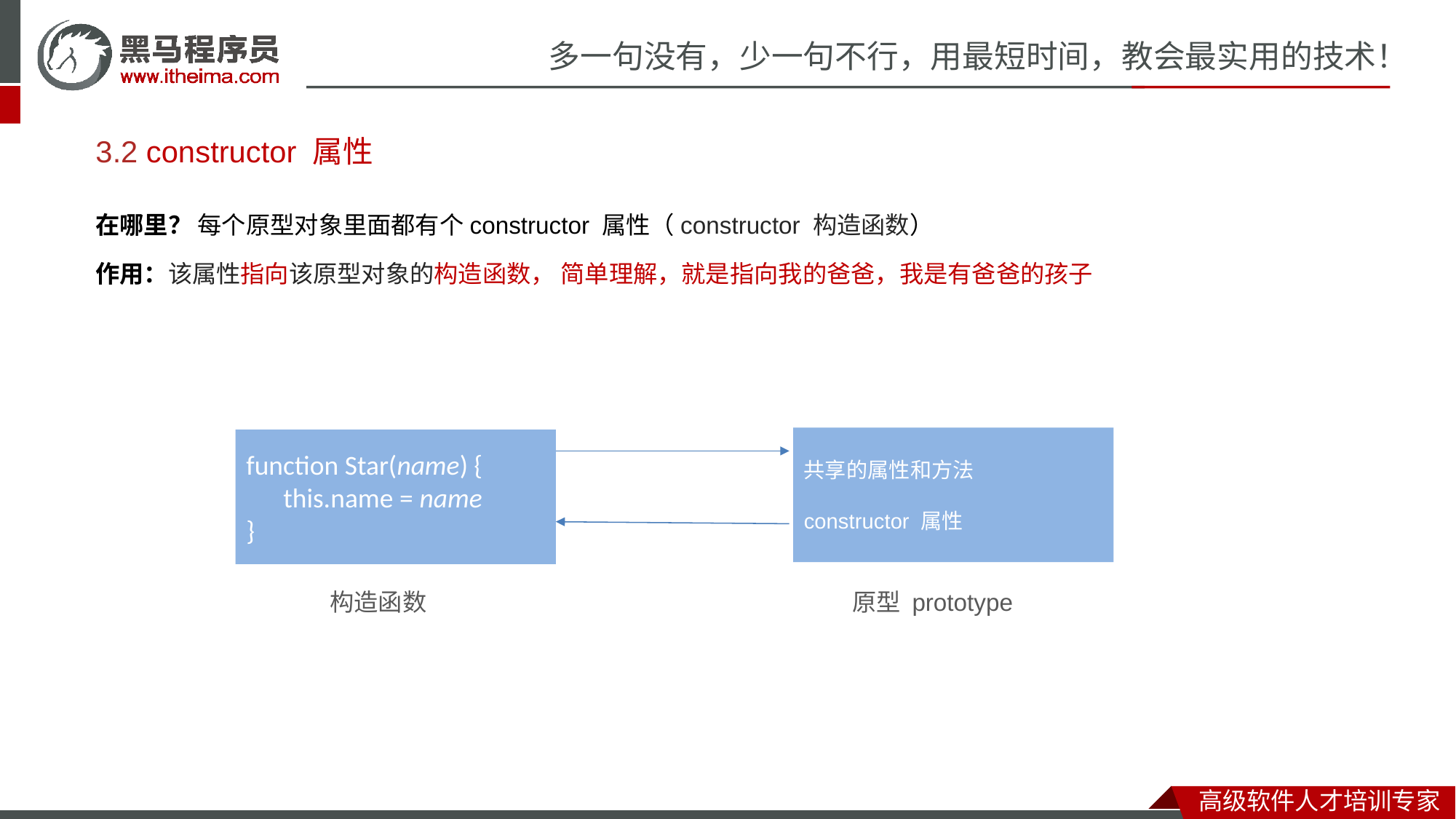

# 3.2 constructor 属性
在哪里？ 每个原型对象里面都有个constructor 属性（constructor 构造函数）
作用：该属性指向该原型对象的构造函数， 简单理解，就是指向我的爸爸，我是有爸爸的孩子

共享的属性和方法

constructor 属性
function Star(name) {
      this.name = name
}
构造函数
原型 prototype